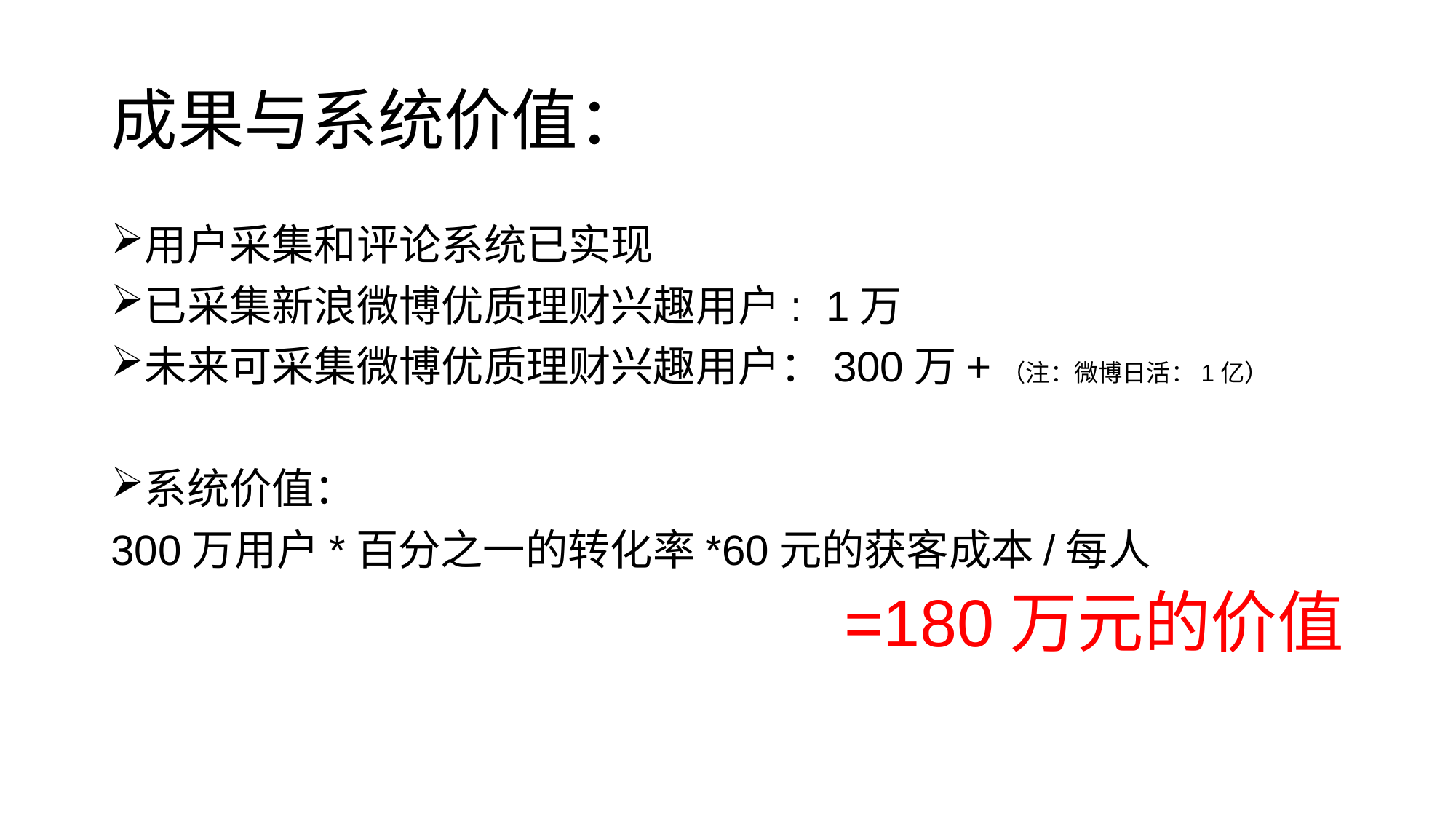

# 成果与系统价值：
用户采集和评论系统已实现
已采集新浪微博优质理财兴趣用户:  1万
未来可采集微博优质理财兴趣用户：300万+（注：微博日活：1亿）

系统价值：
300万用户*百分之一的转化率*60元的获客成本/每人
=180万元的价值